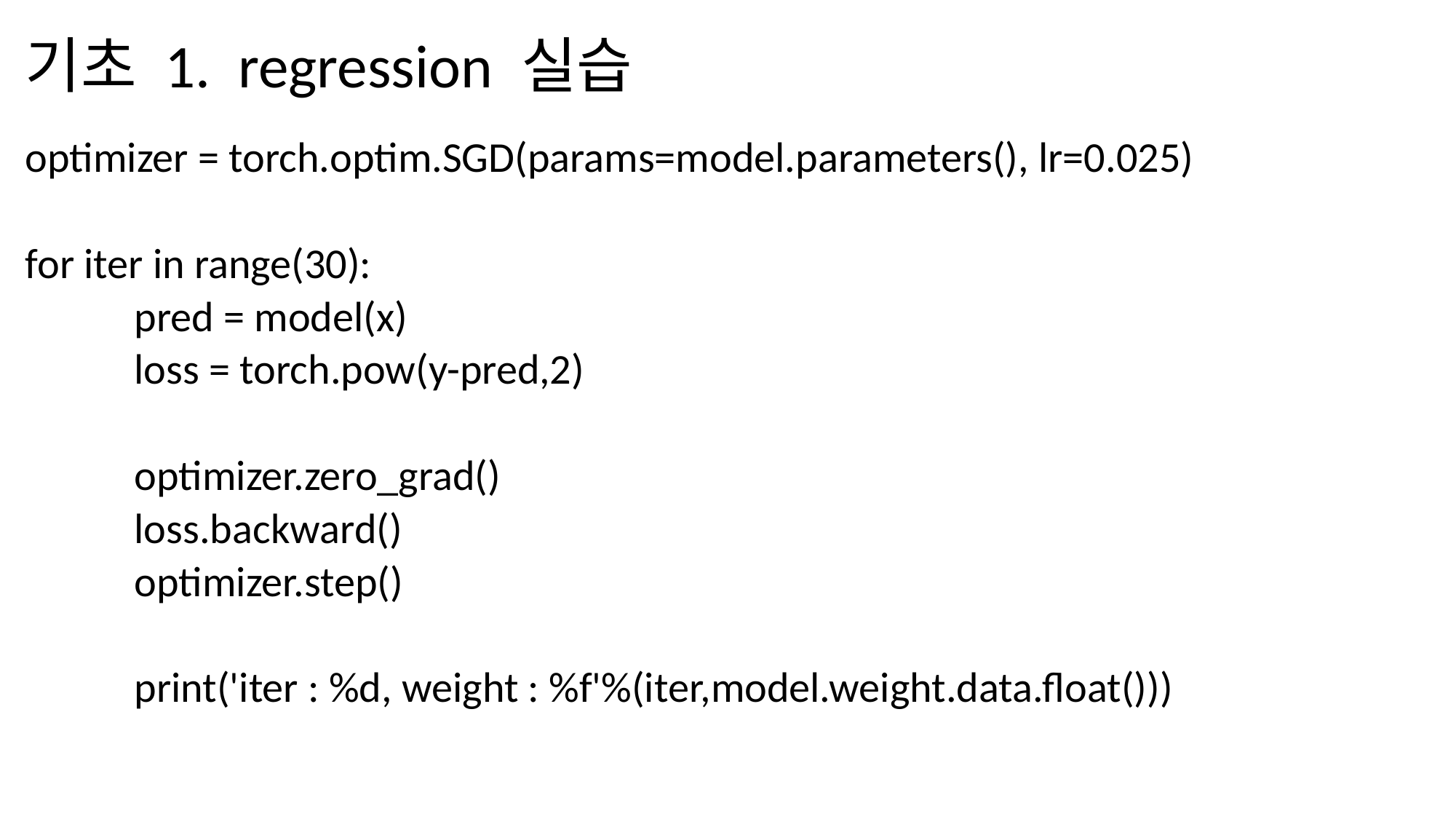

# 기초 1.  regression 실습
optimizer = torch.optim.SGD(params=model.parameters(), lr=0.025)

for iter in range(30):
	pred = model(x)
	loss = torch.pow(y-pred,2)

	optimizer.zero_grad()
	loss.backward()
	optimizer.step()

	print('iter : %d, weight : %f'%(iter,model.weight.data.float()))